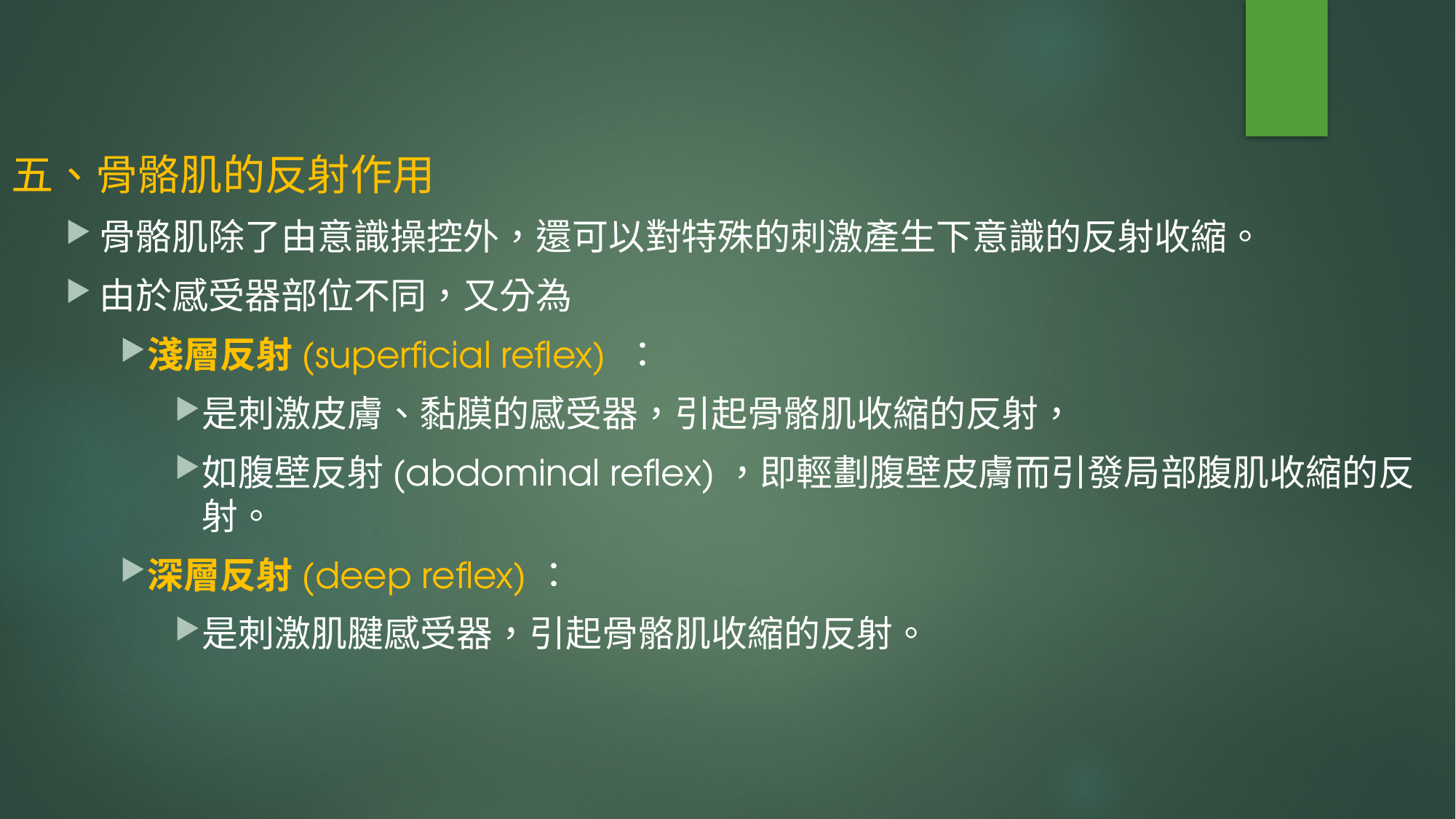

五、骨骼肌的反射作用
骨骼肌除了由意識操控外，還可以對特殊的刺激產生下意識的反射收縮。
由於感受器部位不同，又分為
淺層反射(superficial reflex) ：
是刺激皮膚、黏膜的感受器，引起骨骼肌收縮的反射，
如腹壁反射(abdominal reflex)，即輕劃腹壁皮膚而引發局部腹肌收縮的反射。
深層反射(deep reflex)：
是刺激肌腱感受器，引起骨骼肌收縮的反射。